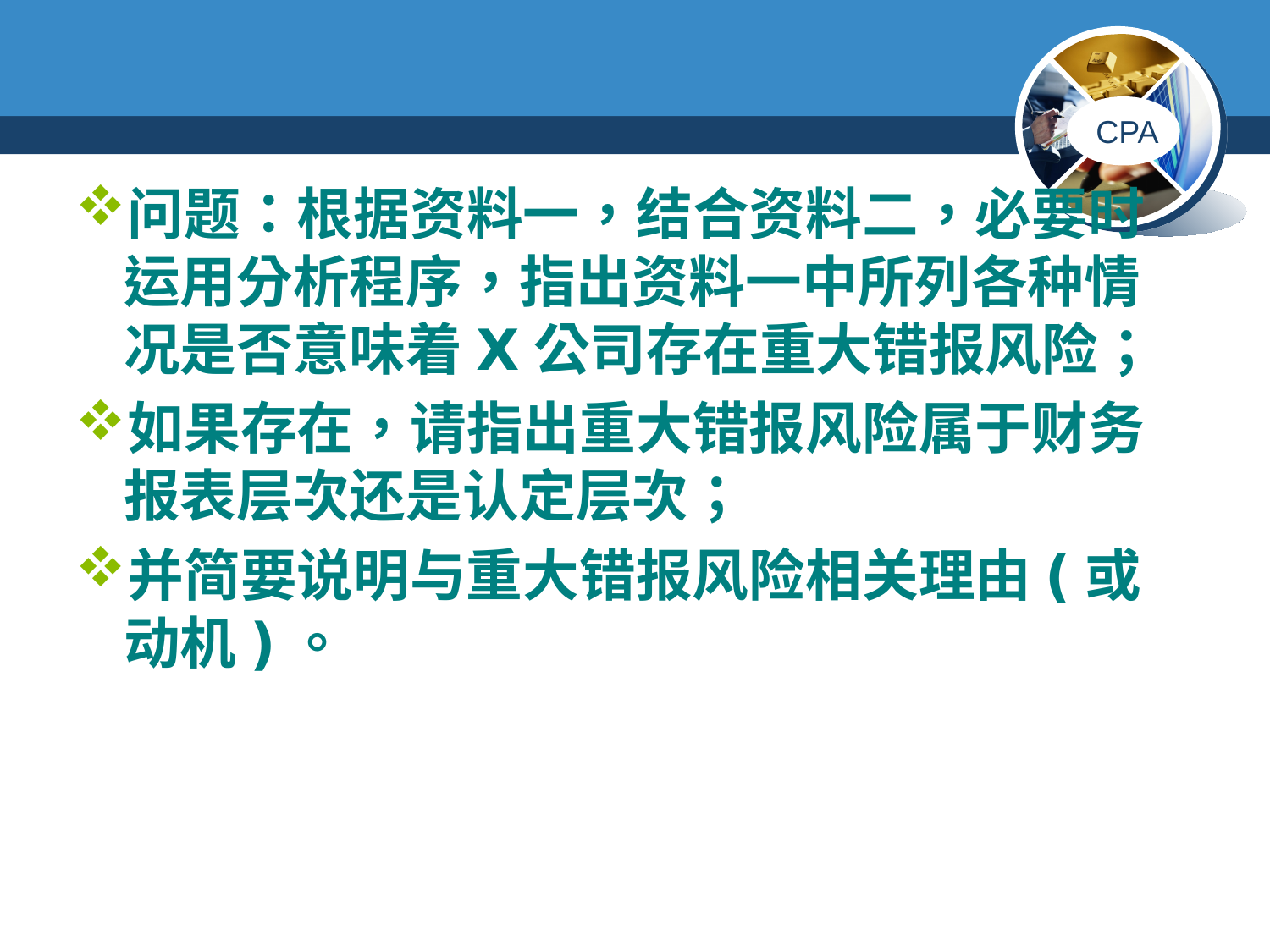

#
问题：根据资料一，结合资料二，必要时运用分析程序，指出资料一中所列各种情况是否意味着X公司存在重大错报风险；
如果存在，请指出重大错报风险属于财务报表层次还是认定层次；
并简要说明与重大错报风险相关理由(或动机)。